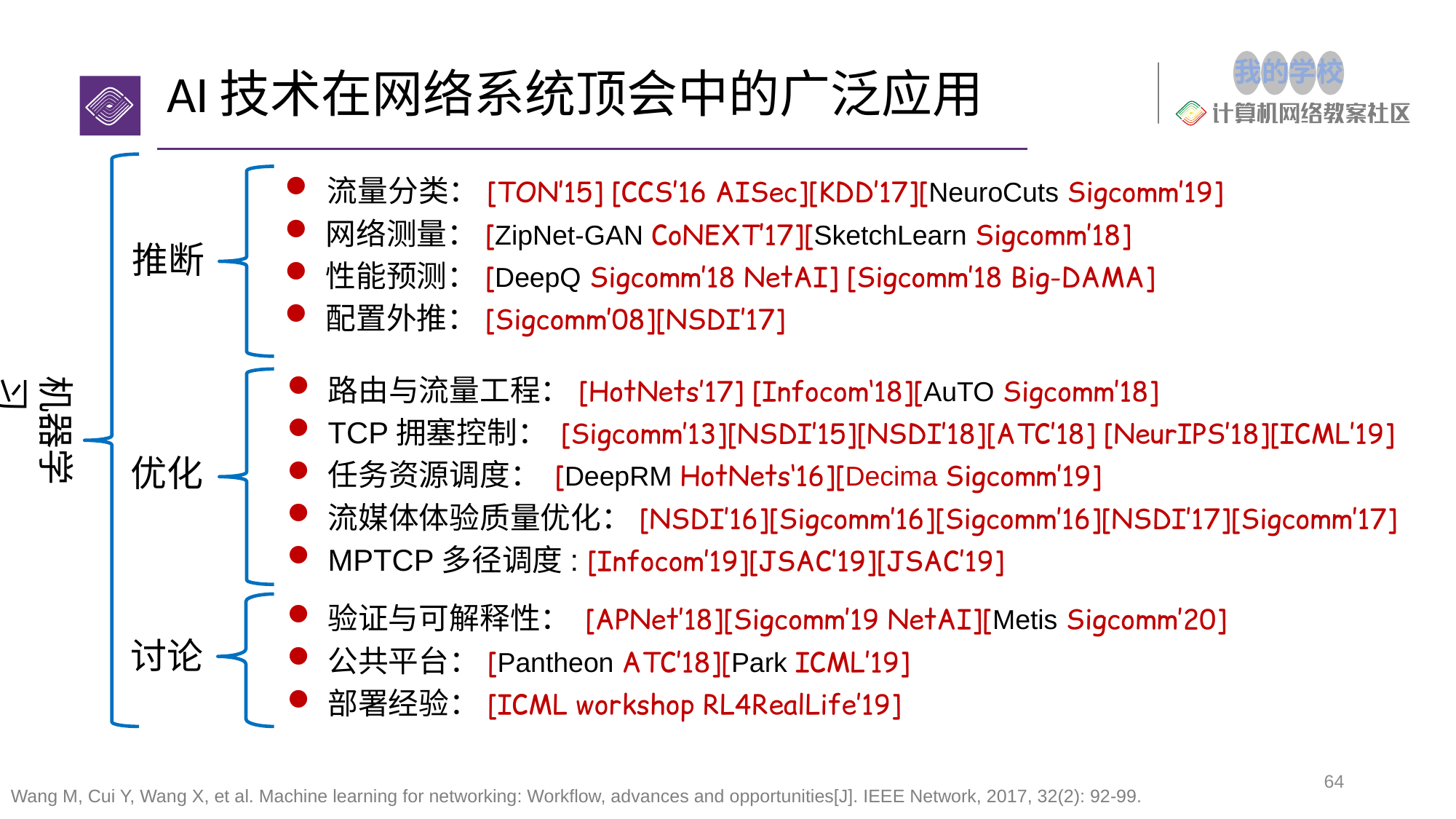

# AI技术在网络系统顶会中的广泛应用

机器学习

推断
流量分类：[TON’15] [CCS’16 AISec][KDD’17][NeuroCuts Sigcomm’19]
网络测量：[ZipNet-GAN CoNEXT’17][SketchLearn Sigcomm’18]
性能预测：[DeepQ Sigcomm’18 NetAI] [Sigcomm’18 Big-DAMA]
配置外推：[Sigcomm’08][NSDI’17]
路由与流量工程：[HotNets’17] [Infocom‘18][AuTO Sigcomm’18]
TCP拥塞控制： [Sigcomm’13][NSDI’15][NSDI’18][ATC’18] [NeurIPS’18][ICML’19]
任务资源调度： [DeepRM HotNets‘16][Decima Sigcomm’19]
流媒体体验质量优化：[NSDI’16][Sigcomm’16][Sigcomm’16][NSDI’17][Sigcomm’17]
MPTCP多径调度: [Infocom’19][JSAC’19][JSAC’19]

优化

讨论
验证与可解释性： [APNet’18][Sigcomm’19 NetAI][Metis Sigcomm’20]
公共平台：[Pantheon ATC’18][Park ICML’19]
部署经验：[ICML workshop RL4RealLife’19]
64
Wang M, Cui Y, Wang X, et al. Machine learning for networking: Workflow, advances and opportunities[J]. IEEE Network, 2017, 32(2): 92-99.